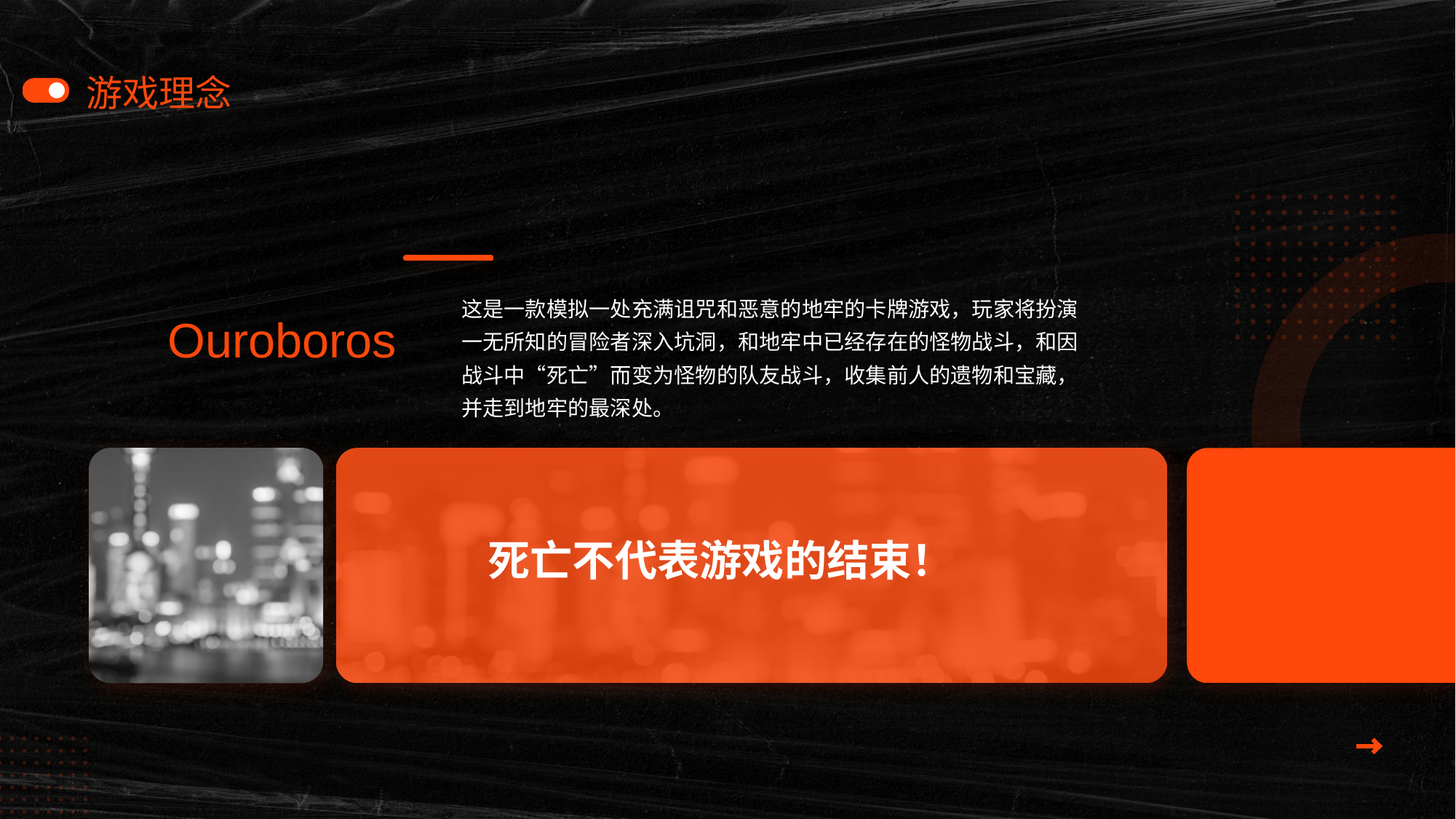

游戏理念

这是一款模拟一处充满诅咒和恶意的地牢的卡牌游戏，玩家将扮演一无所知的冒险者深入坑洞，和地牢中已经存在的怪物战斗，和因战斗中“死亡”而变为怪物的队友战斗，收集前人的遗物和宝藏，并走到地牢的最深处。
Ouroboros

死亡不代表游戏的结束！